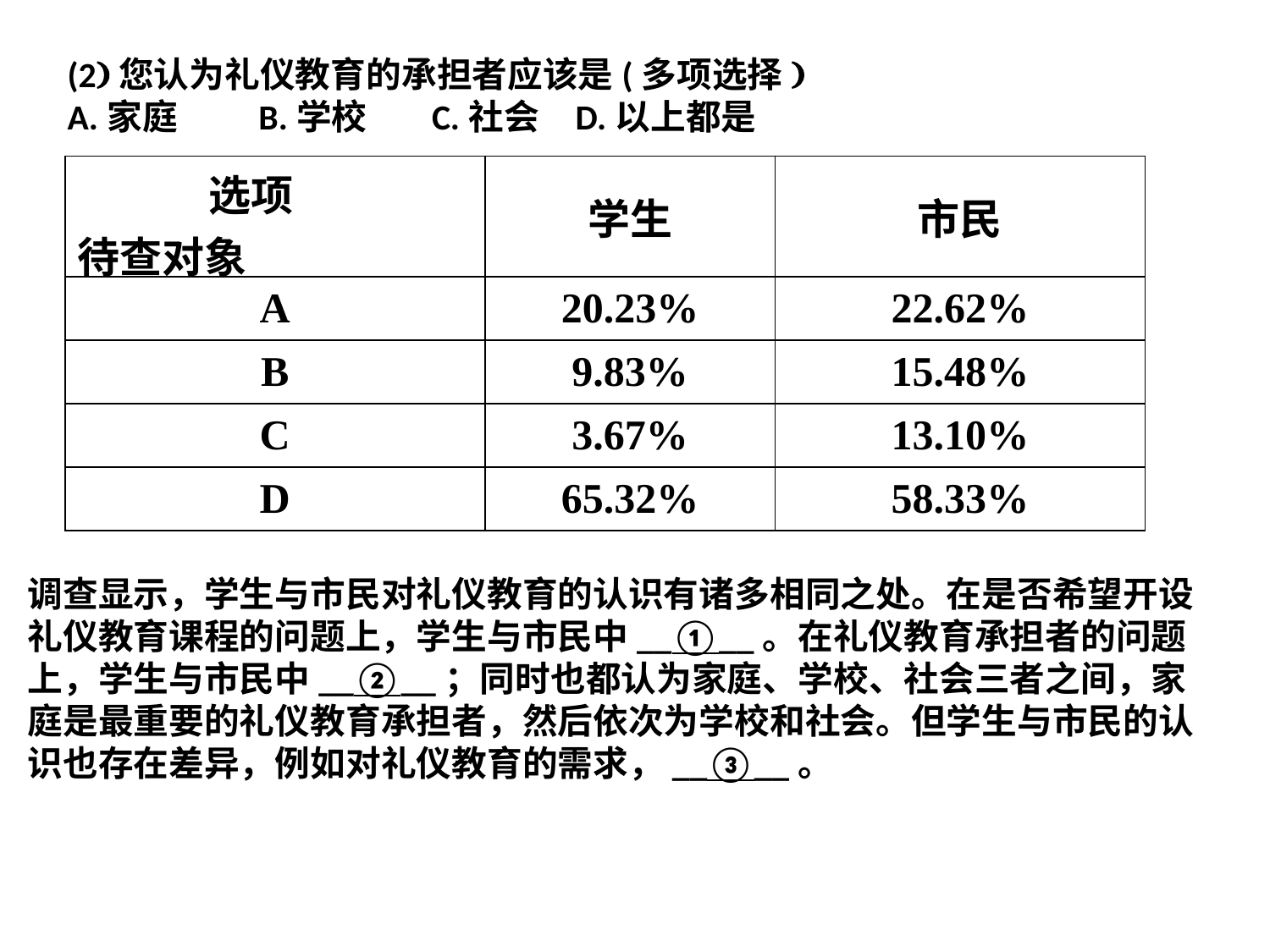

(2)您认为礼仪教育的承担者应该是(多项选择)
A.家庭         B.学校       C.社会	D.以上都是
| 选项　　　　 待查对象 | 学生 | 市民 |
| --- | --- | --- |
| A | 20.23% | 22.62% |
| B | 9.83% | 15.48% |
| C | 3.67% | 13.10% |
| D | 65.32% | 58.33% |
调查显示，学生与市民对礼仪教育的认识有诸多相同之处。在是否希望开设礼仪教育课程的问题上，学生与市民中__①__。在礼仪教育承担者的问题上，学生与市民中__②__；同时也都认为家庭、学校、社会三者之间，家庭是最重要的礼仪教育承担者，然后依次为学校和社会。但学生与市民的认识也存在差异，例如对礼仪教育的需求，__③__。